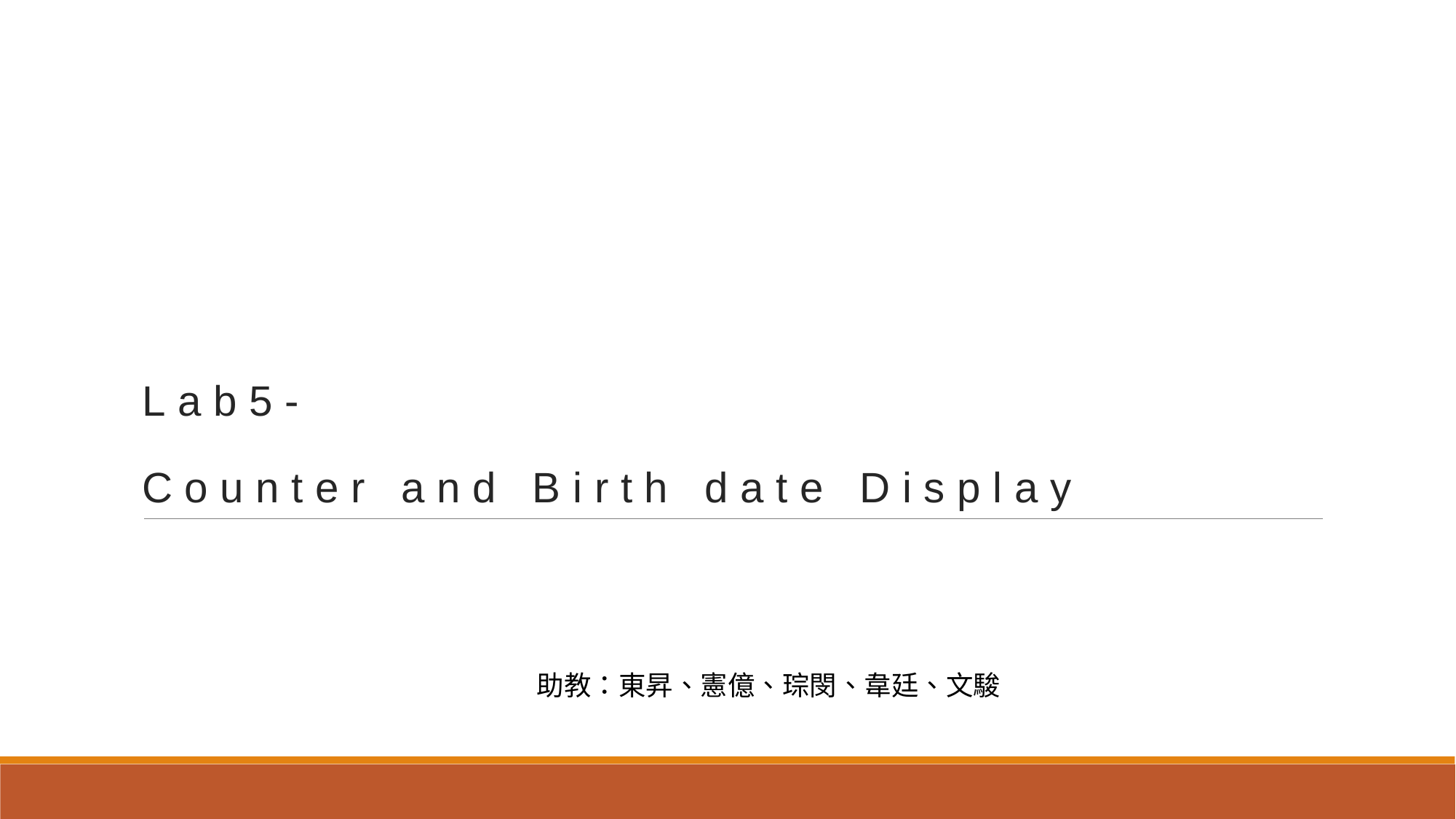

# Lab5- Counter and Birth date Display
助教：琮閔、東昇、憲億、韋廷、文駿
助教：東昇、憲億、琮閔、韋廷、文駿